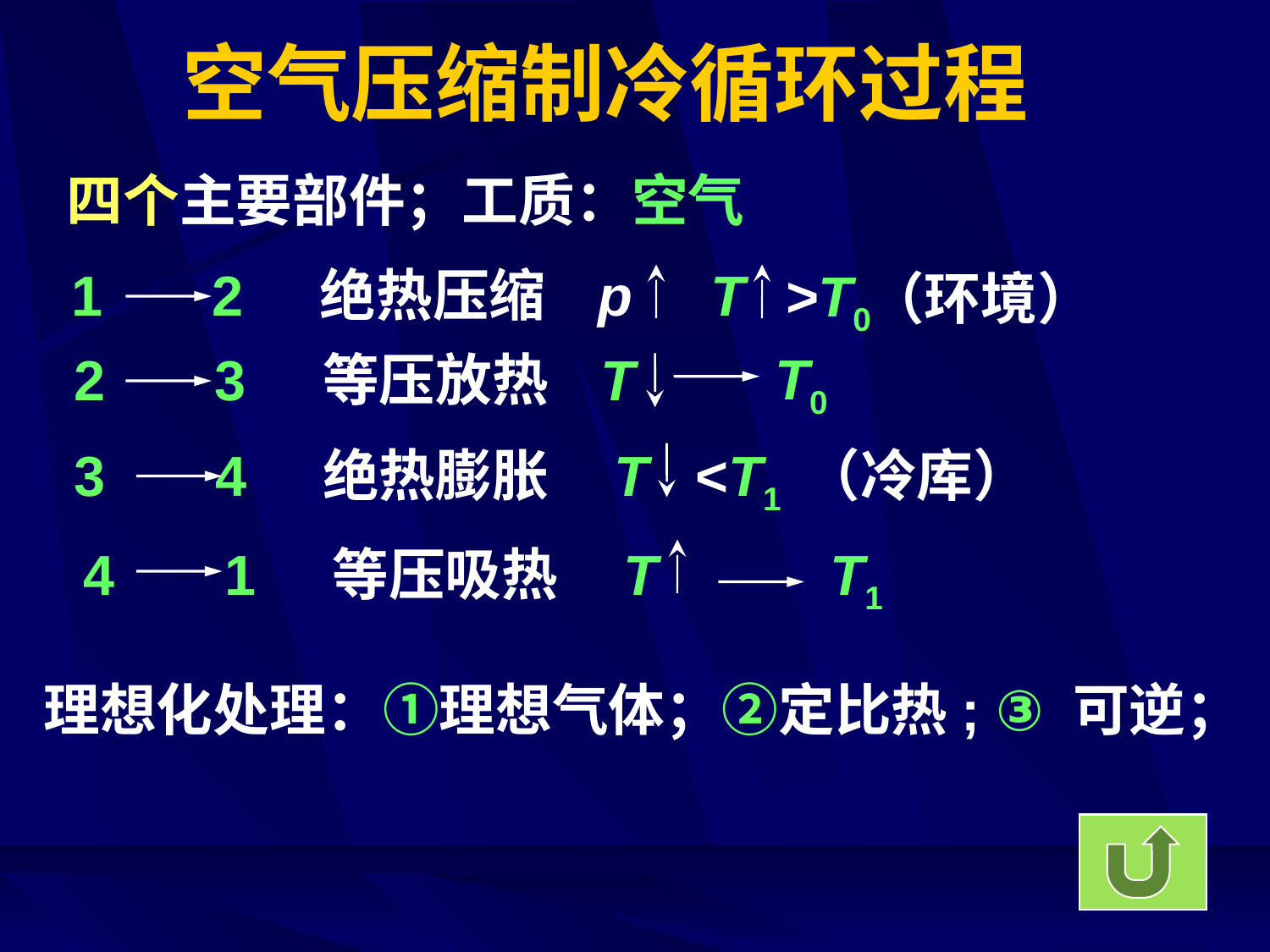

# 空气压缩制冷循环过程
四个主要部件；工质：空气
1       2    绝热压缩   p     T

>T0
（环境）
T0
2       3    等压放热   T

3       4    绝热膨胀    T   <T1 （冷库）

4       1    等压吸热    T           T1

理想化处理：①理想气体；②定比热; ③ 可逆；